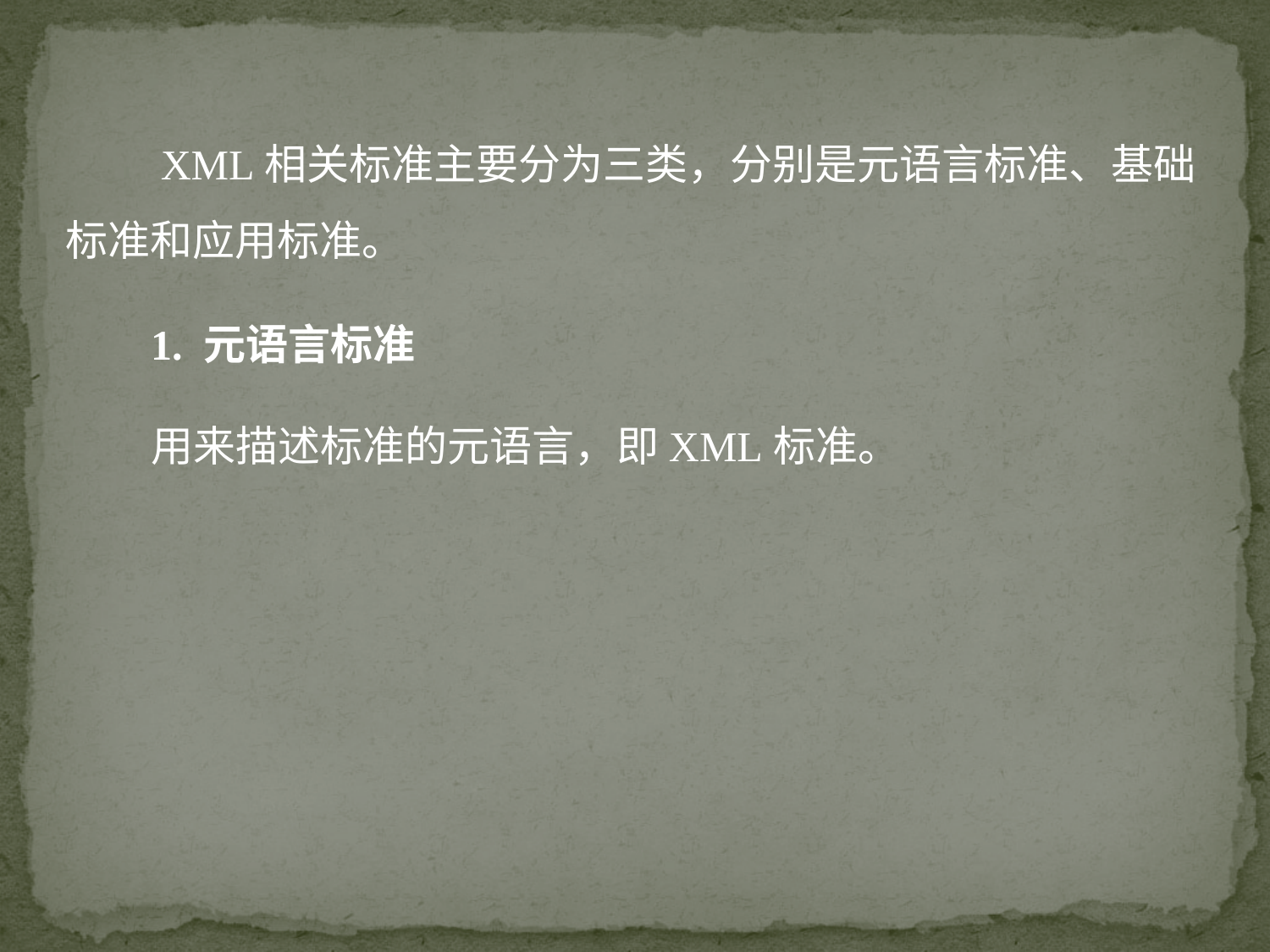

XML相关标准主要分为三类，分别是元语言标准、基础标准和应用标准。
1. 元语言标准
用来描述标准的元语言，即XML标准。